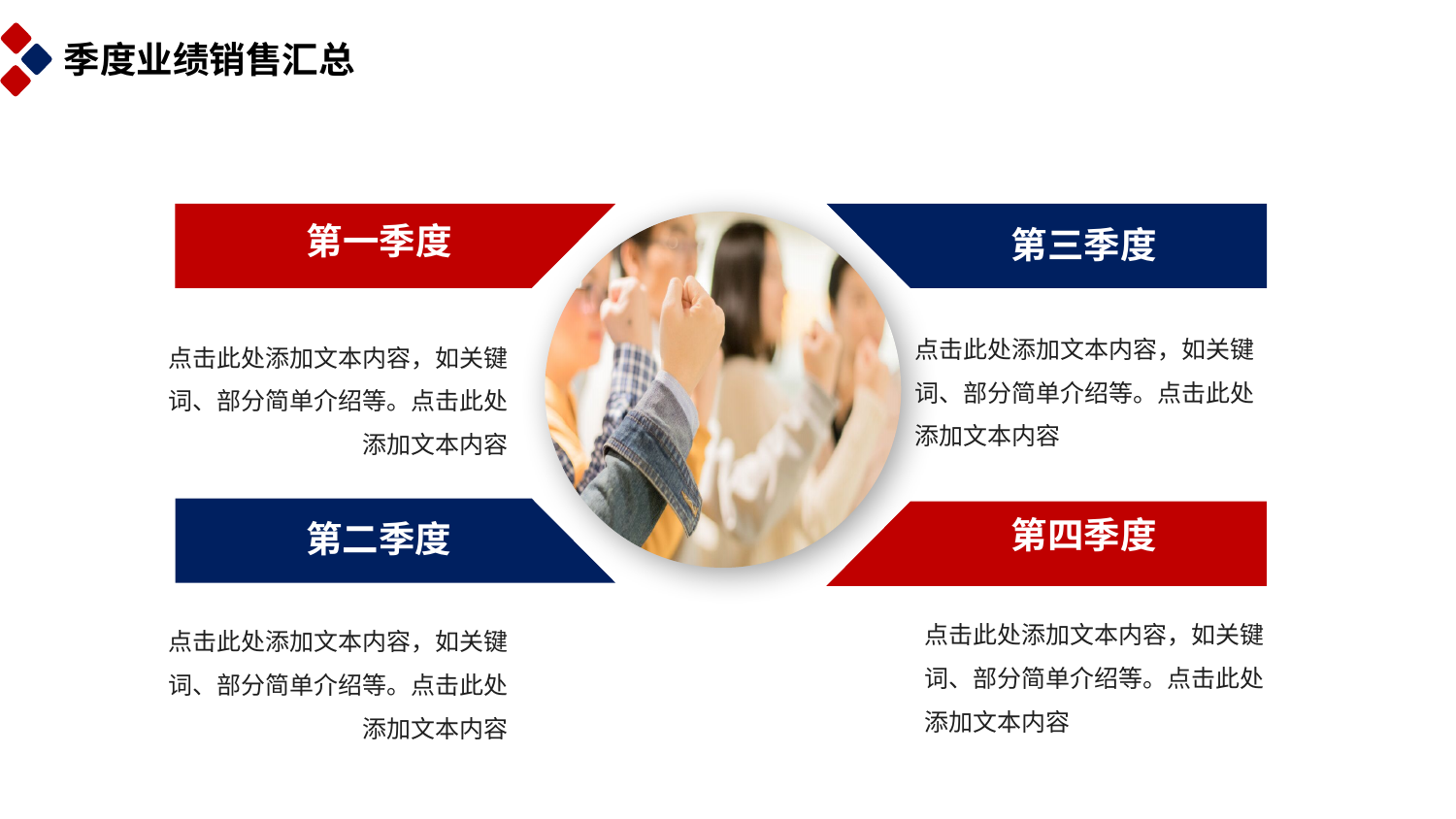

季度业绩销售汇总

第一季度

第三季度

点击此处添加文本内容，如关键词、部分简单介绍等。点击此处添加文本内容
点击此处添加文本内容，如关键词、部分简单介绍等。点击此处添加文本内容

第二季度

第四季度
点击此处添加文本内容，如关键词、部分简单介绍等。点击此处添加文本内容
点击此处添加文本内容，如关键词、部分简单介绍等。点击此处添加文本内容